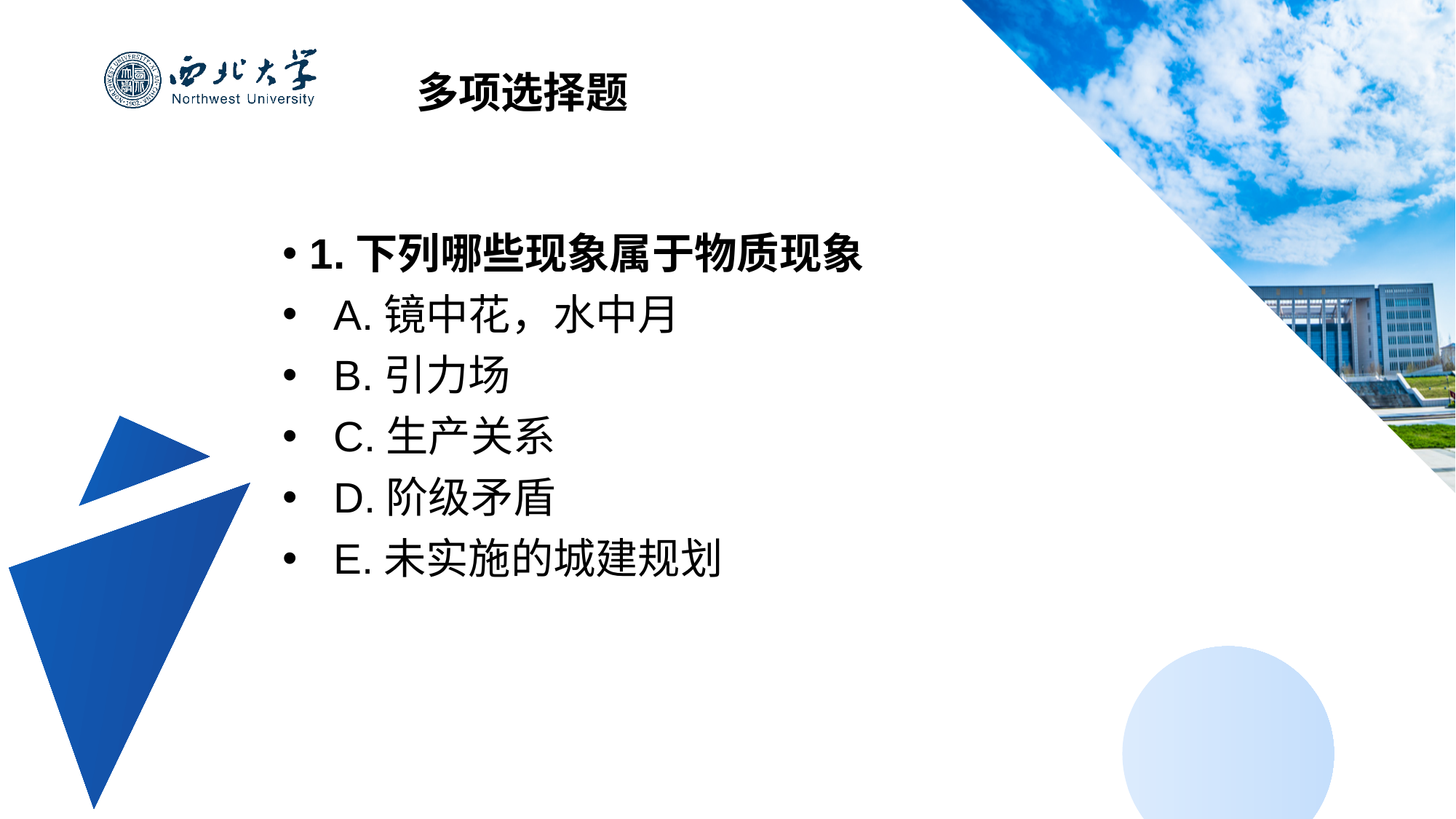

多项选择题

1.下列哪些现象属于物质现象
  A.镜中花，水中月
  B.引力场
  C.生产关系
  D.阶级矛盾
  E.未实施的城建规划